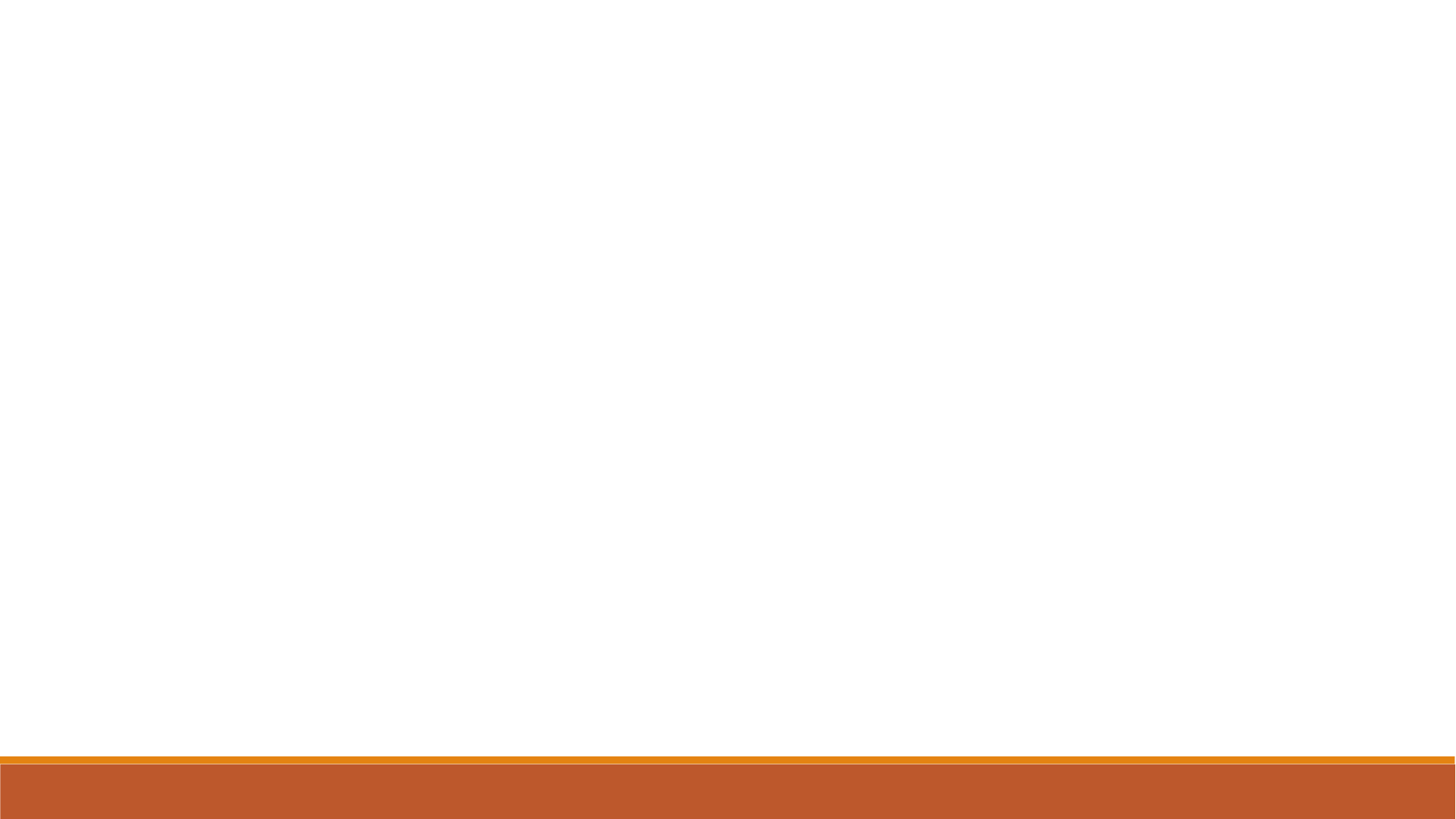

1.自主學習課程

6.對於反饋再作分析和修正
2.想學習Javascript

5.將成果交給玩家並取得反饋
3.用Javascript實作出一款遊戲

4.在實作俄羅斯方塊遊戲的過程中學習